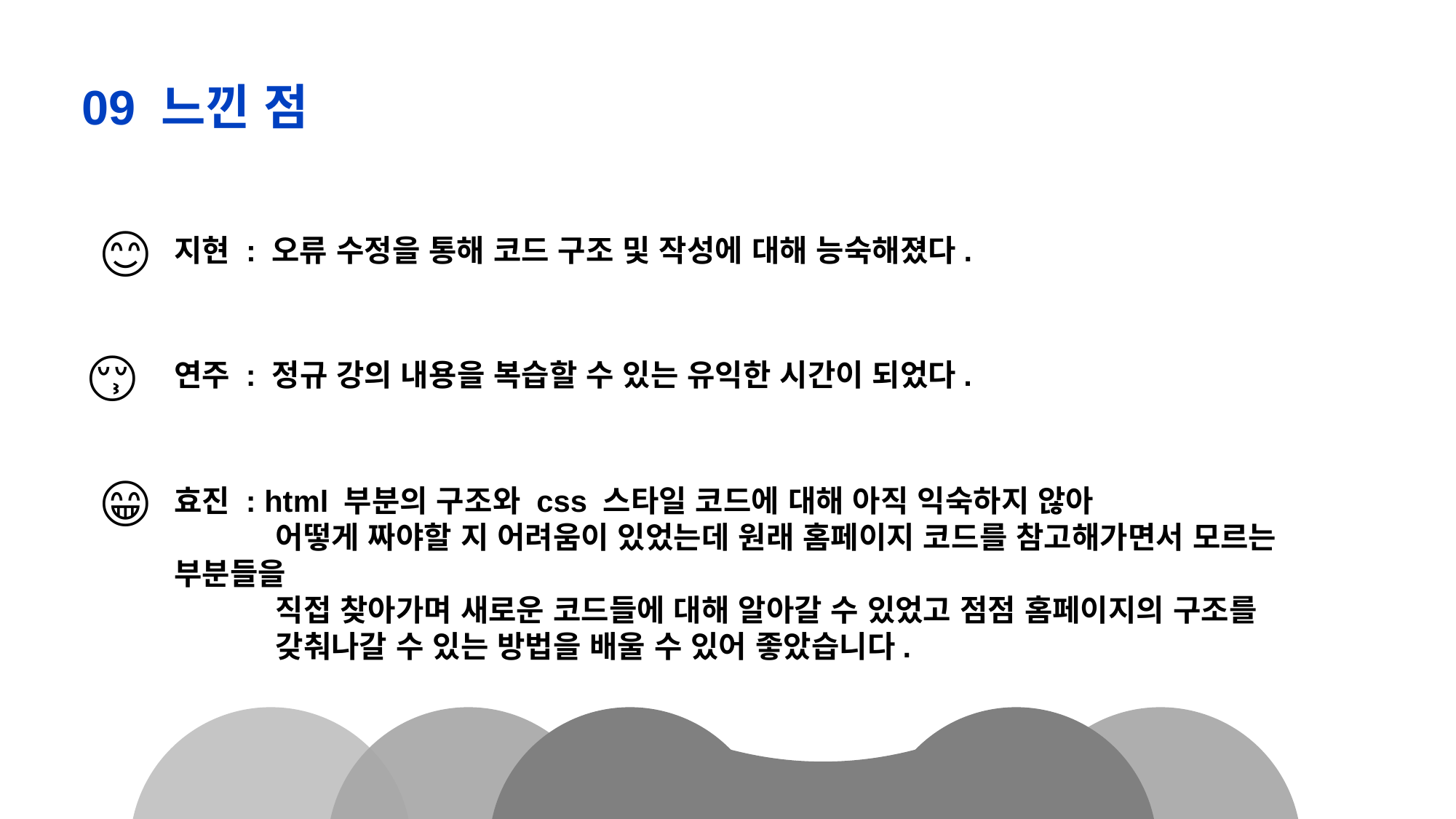

09 느낀 점
😊
지현 : 오류 수정을 통해 코드 구조 및 작성에 대해 능숙해졌다.
😚
연주 : 정규 강의 내용을 복습할 수 있는 유익한 시간이 되었다.
😁
효진 : html 부분의 구조와 css 스타일 코드에 대해 아직 익숙하지 않아
           어떻게 짜야할 지 어려움이 있었는데 원래 홈페이지 코드를 참고해가면서 모르는 부분들을
           직접 찾아가며 새로운 코드들에 대해 알아갈 수 있었고 점점 홈페이지의 구조를
           갖춰나갈 수 있는 방법을 배울 수 있어 좋았습니다.